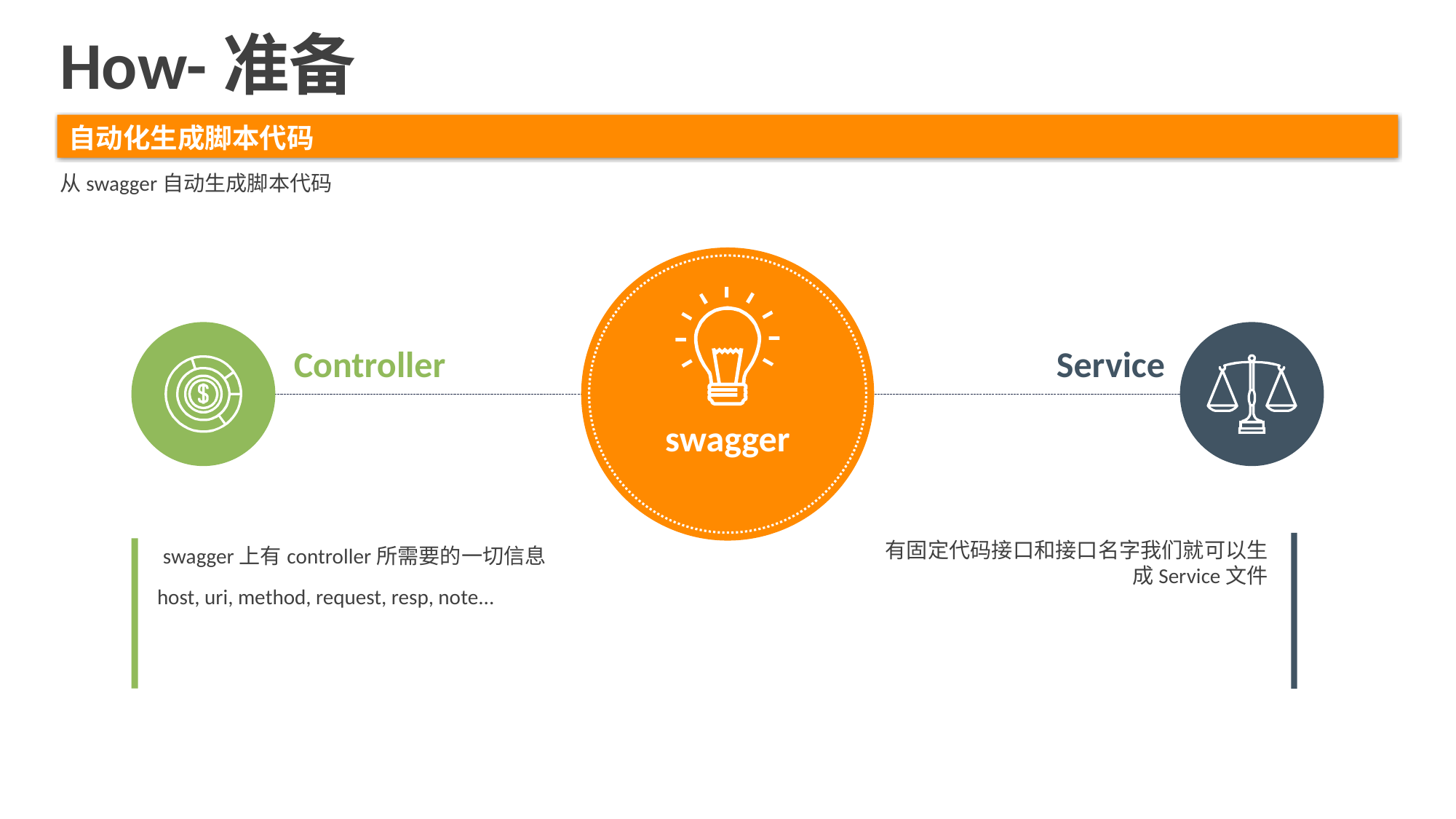

How-准备

自动化生成脚本代码
从swagger自动生成脚本代码

swagger

Controller
Service

有固定代码接口和接口名字我们就可以生成Service文件

swagger上有controller所需要的一切信息
host, uri, method, request, resp, note...